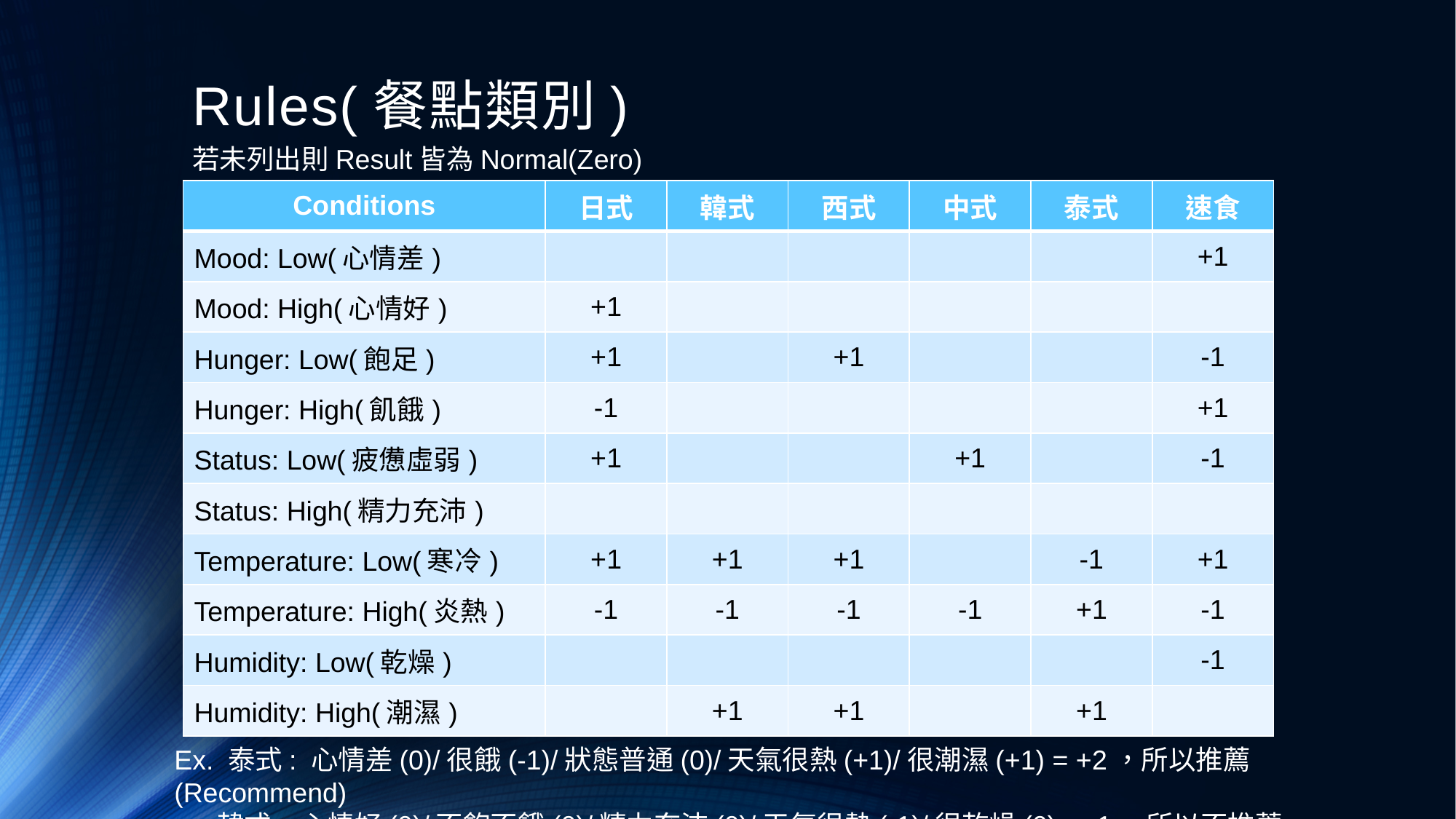

# Rules(餐點類別)
若未列出則Result皆為Normal(Zero)
| Conditions | 日式 | 韓式 | 西式 | 中式 | 泰式 | 速食 |
| --- | --- | --- | --- | --- | --- | --- |
| Mood: Low(心情差) |  |  |  |  |  | +1 |
| Mood: High(心情好) | +1 |  |  |  |  |  |
| Hunger: Low(飽足) | +1 |  | +1 |  |  | -1 |
| Hunger: High(飢餓) | -1 |  |  |  |  | +1 |
| Status: Low(疲憊虛弱) | +1 |  |  | +1 |  | -1 |
| Status: High(精力充沛) |  |  |  |  |  |  |
| Temperature: Low(寒冷) | +1 | +1 | +1 |  | -1 | +1 |
| Temperature: High(炎熱) | -1 | -1 | -1 | -1 | +1 | -1 |
| Humidity: Low(乾燥) |  |  |  |  |  | -1 |
| Humidity: High(潮濕) |  | +1 | +1 |  | +1 |  |
Ex. 泰式: 心情差(0)/很餓(-1)/狀態普通(0)/天氣很熱(+1)/很潮濕(+1) = +2，所以推薦(Recommend)
韓式: 心情好(0)/不飽不餓(0)/精力充沛(0)/天氣很熱(-1)/很乾燥(0) = -1，所以不推薦(Decline)